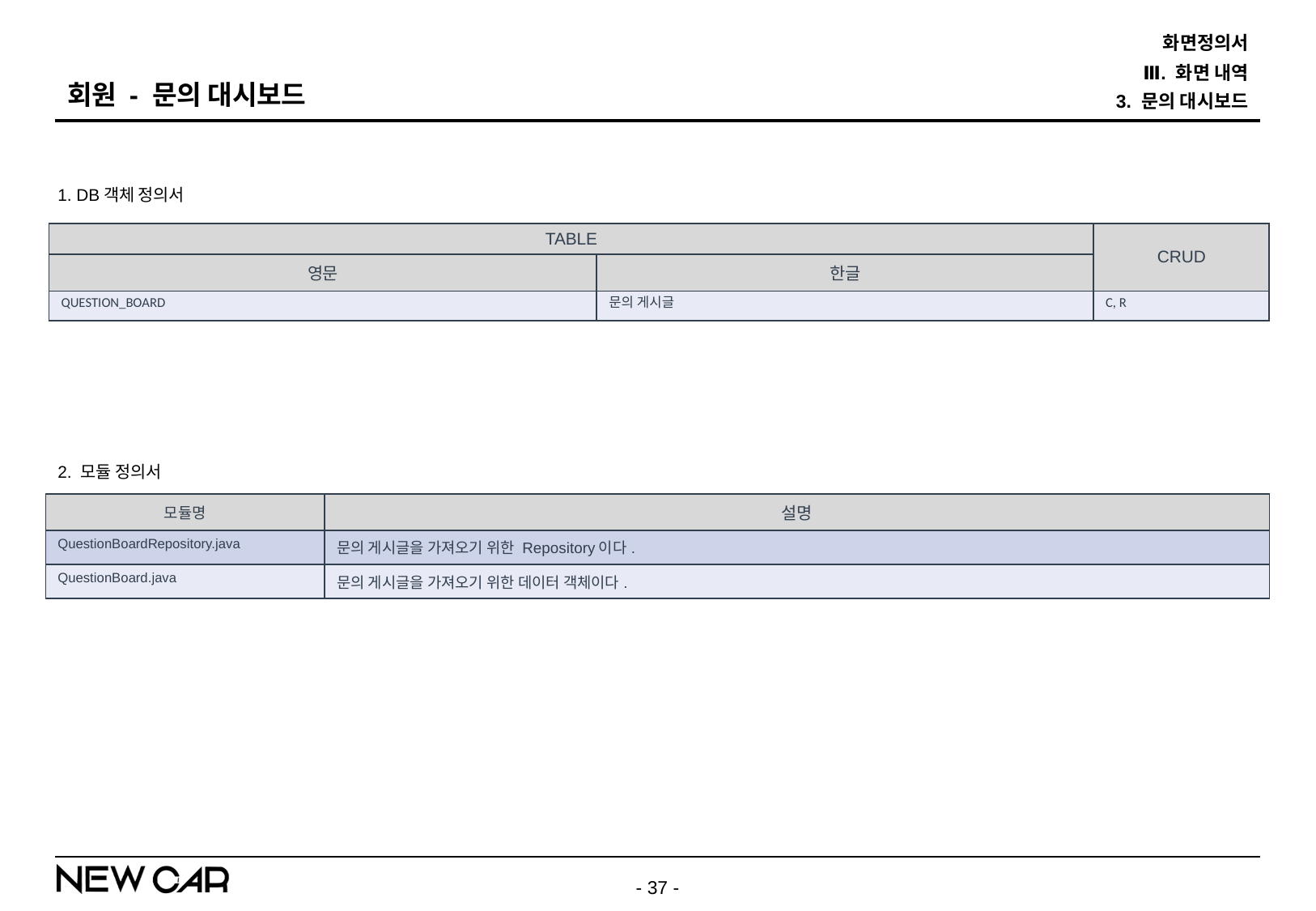

화면정의서
Ⅲ. 화면 내역
회원 - 문의 대시보드
3. 문의 대시보드
1. DB객체 정의서
| TABLE |  | CRUD |
| --- | --- | --- |
| 영문 | 한글 |  |
| QUESTION\_BOARD | 문의 게시글 | C, R |
2. 모듈 정의서
| 모듈명 | 설명 |
| --- | --- |
| QuestionBoardRepository.java | 문의 게시글을 가져오기 위한 Repository이다. |
| QuestionBoard.java | 문의 게시글을 가져오기 위한 데이터 객체이다. |